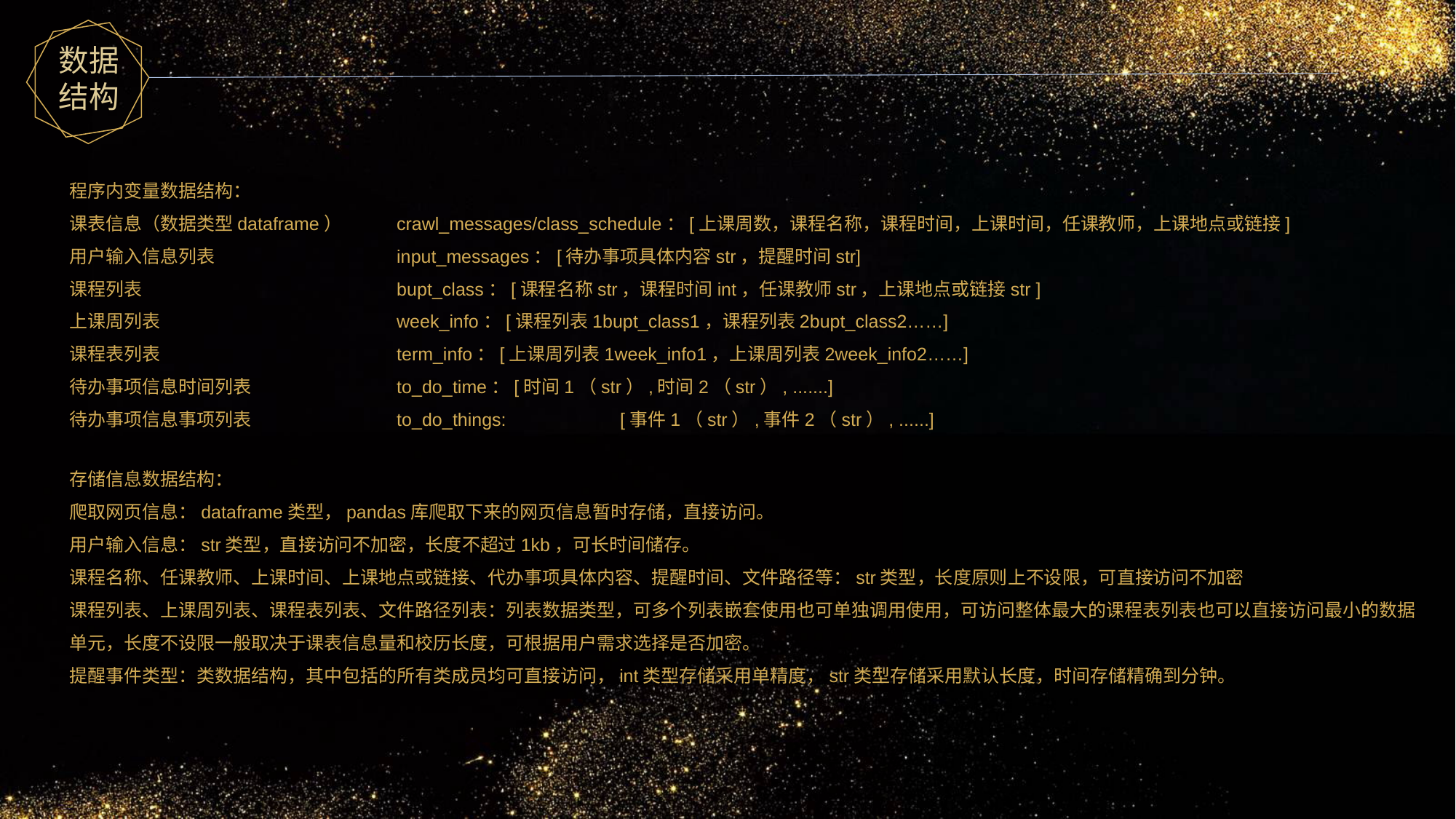

数据结构
程序内变量数据结构：
课表信息（数据类型dataframe）	crawl_messages/class_schedule：[上课周数，课程名称，课程时间，上课时间，任课教师，上课地点或链接]
用户输入信息列表		input_messages：[待办事项具体内容str，提醒时间str]
课程列表			bupt_class：[课程名称str，课程时间int，任课教师str，上课地点或链接str ]
上课周列表			week_info：[课程列表1bupt_class1，课程列表2bupt_class2……]
课程表列表			term_info：[上课周列表1week_info1，上课周列表2week_info2……]
待办事项信息时间列表		to_do_time：[时间1（str）,时间2（str）, .......]
待办事项信息事项列表		to_do_things: 	 [事件1（str）,事件2（str）, ......]

存储信息数据结构：
爬取网页信息：dataframe类型，pandas库爬取下来的网页信息暂时存储，直接访问。
用户输入信息：str类型，直接访问不加密，长度不超过1kb，可长时间储存。
课程名称、任课教师、上课时间、上课地点或链接、代办事项具体内容、提醒时间、文件路径等：str类型，长度原则上不设限，可直接访问不加密
课程列表、上课周列表、课程表列表、文件路径列表：列表数据类型，可多个列表嵌套使用也可单独调用使用，可访问整体最大的课程表列表也可以直接访问最小的数据单元，长度不设限一般取决于课表信息量和校历长度，可根据用户需求选择是否加密。
提醒事件类型：类数据结构，其中包括的所有类成员均可直接访问，int类型存储采用单精度，str类型存储采用默认长度，时间存储精确到分钟。